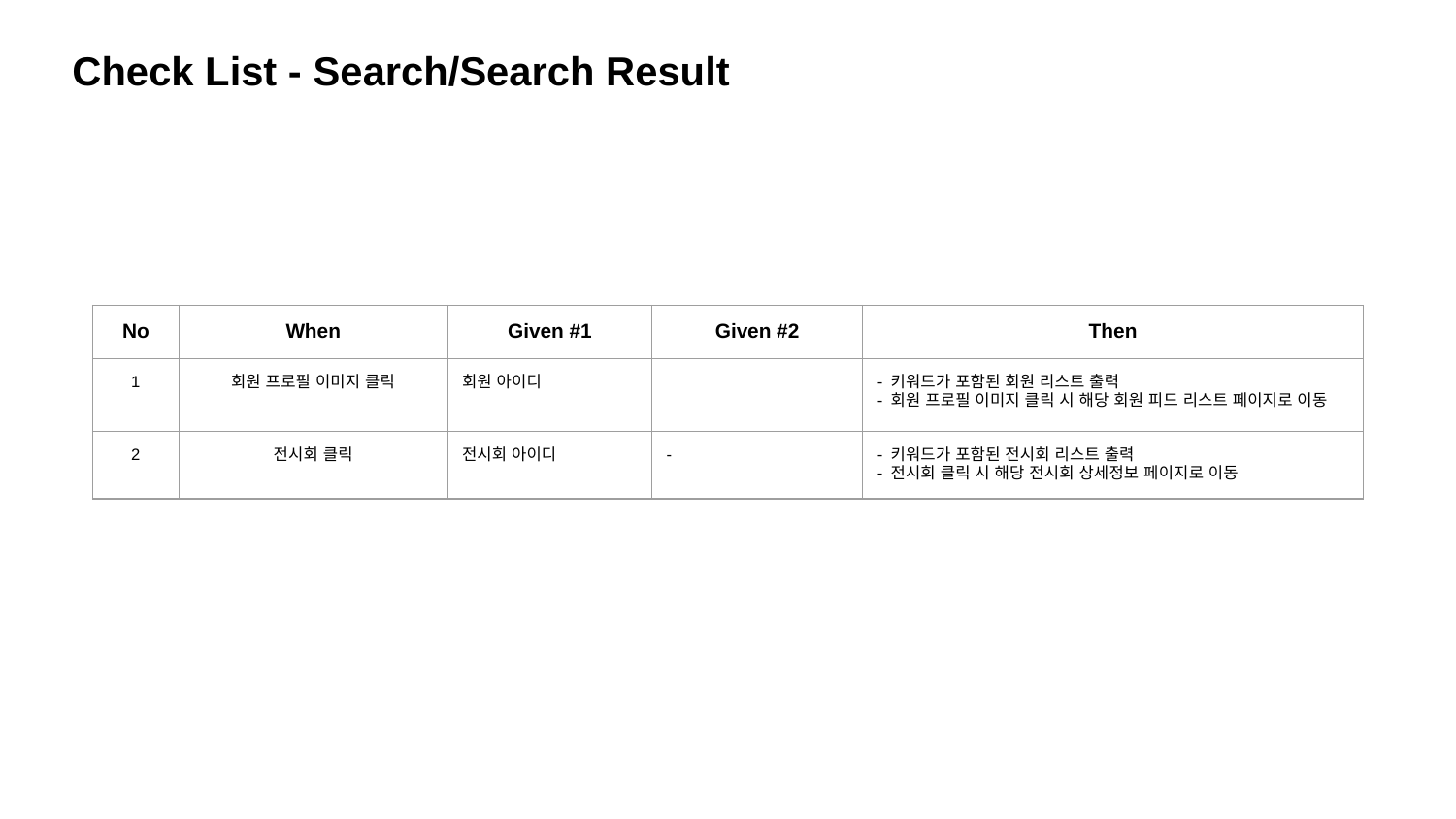

Check List - Search/Search Result
| No | When | Given #1 | Given #2 | Then |
| --- | --- | --- | --- | --- |
| 1 | 회원 프로필 이미지 클릭 | 회원 아이디 |  | - 키워드가 포함된 회원 리스트 출력 - 회원 프로필 이미지 클릭 시 해당 회원 피드 리스트 페이지로 이동 |
| 2 | 전시회 클릭 | 전시회 아이디 | - | - 키워드가 포함된 전시회 리스트 출력 - 전시회 클릭 시 해당 전시회 상세정보 페이지로 이동 |